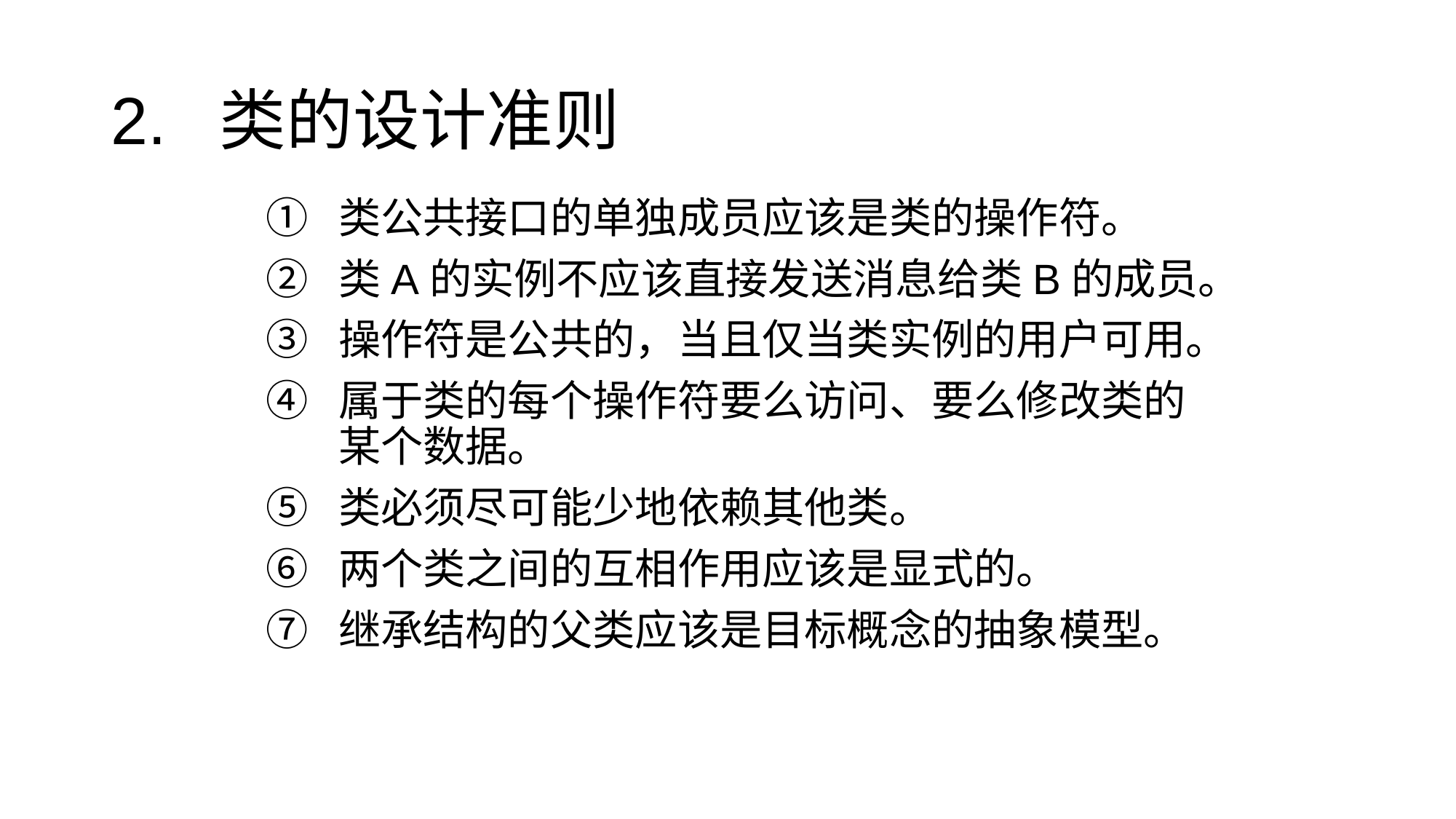

# 2.  类的设计准则
类公共接口的单独成员应该是类的操作符。
类A的实例不应该直接发送消息给类B的成员。
操作符是公共的，当且仅当类实例的用户可用。
属于类的每个操作符要么访问、要么修改类的某个数据。
类必须尽可能少地依赖其他类。
两个类之间的互相作用应该是显式的。
继承结构的父类应该是目标概念的抽象模型。